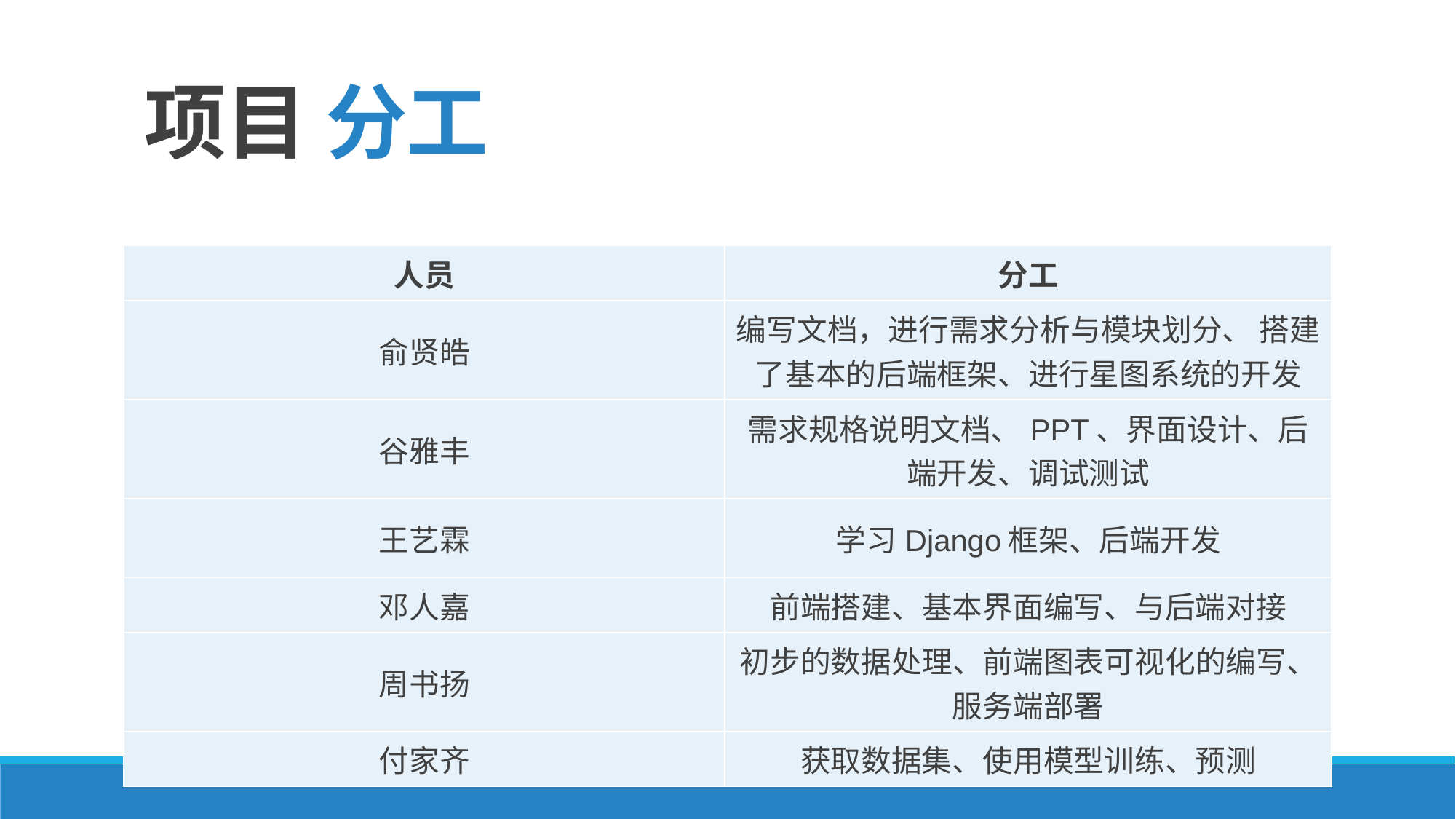

项目 分工
| 人员 | 分工 |
| --- | --- |
| 俞贤皓 | 编写文档，进行需求分析与模块划分、 搭建了基本的后端框架、进行星图系统的开发 |
| 谷雅丰 | 需求规格说明文档、PPT、界面设计、后端开发、调试测试 |
| 王艺霖 | 学习Django框架、后端开发 |
| 邓人嘉 | 前端搭建、基本界面编写、与后端对接 |
| 周书扬 | 初步的数据处理、前端图表可视化的编写、服务端部署 |
| 付家齐 | 获取数据集、使用模型训练、预测 |